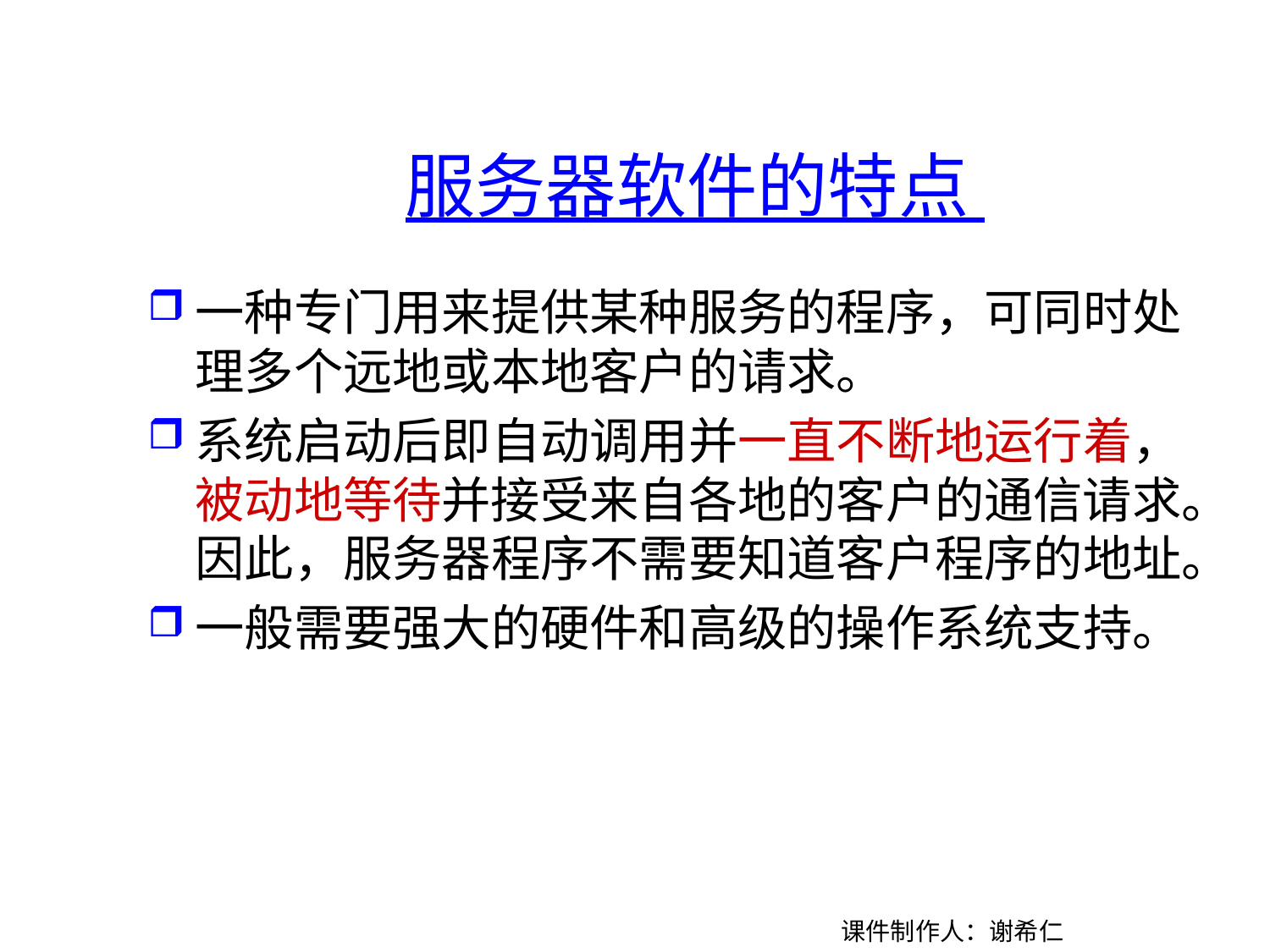

课件制作人：谢希仁
# 服务器软件的特点
一种专门用来提供某种服务的程序，可同时处理多个远地或本地客户的请求。
系统启动后即自动调用并一直不断地运行着，被动地等待并接受来自各地的客户的通信请求。因此，服务器程序不需要知道客户程序的地址。
一般需要强大的硬件和高级的操作系统支持。